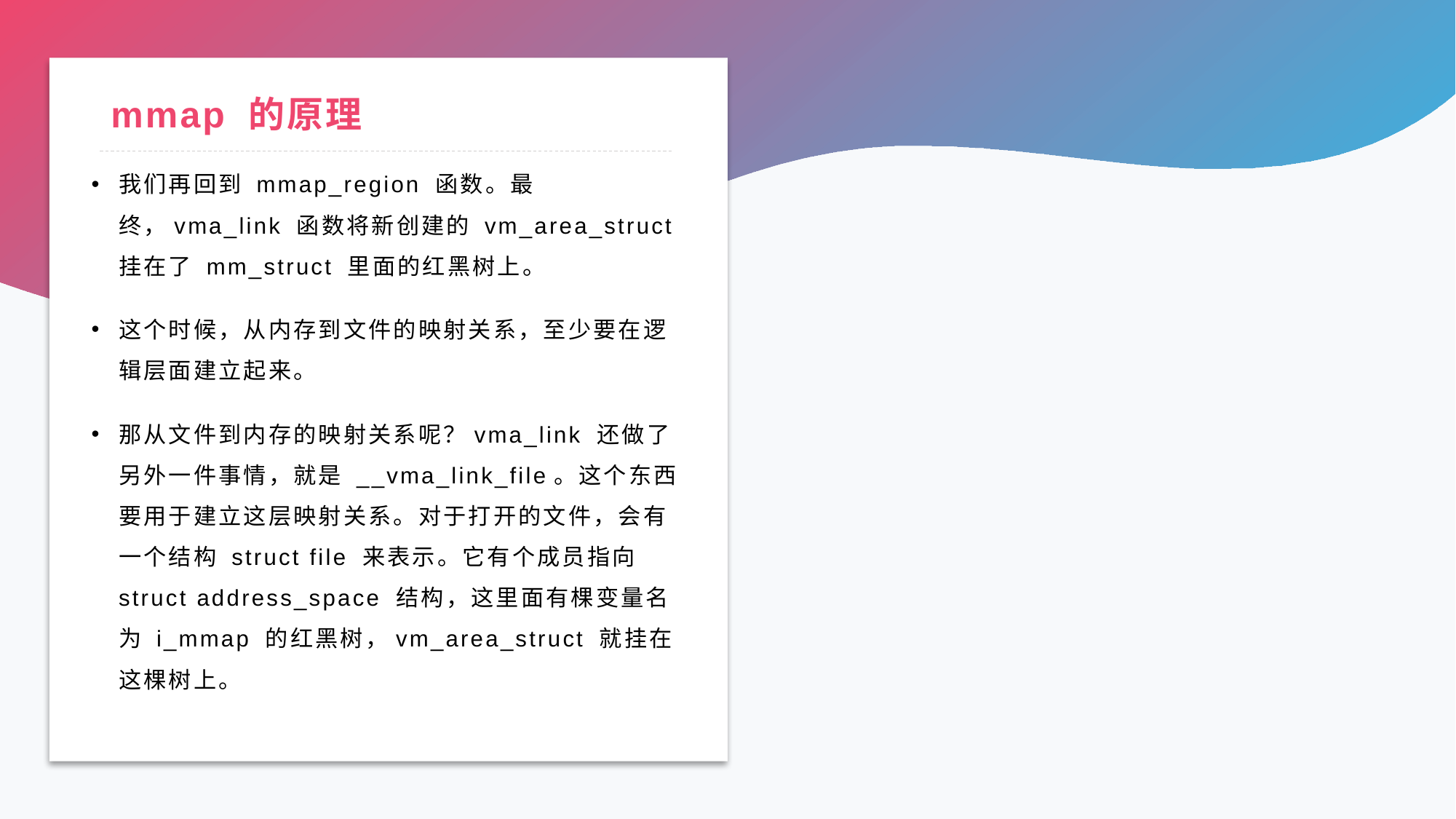

# mmap 的原理
我们再回到 mmap_region 函数。最终，vma_link 函数将新创建的 vm_area_struct 挂在了 mm_struct 里面的红黑树上。
这个时候，从内存到文件的映射关系，至少要在逻辑层面建立起来。
那从文件到内存的映射关系呢？vma_link 还做了另外一件事情，就是 __vma_link_file。这个东西要用于建立这层映射关系。对于打开的文件，会有一个结构 struct file 来表示。它有个成员指向 struct address_space 结构，这里面有棵变量名为 i_mmap 的红黑树，vm_area_struct 就挂在这棵树上。